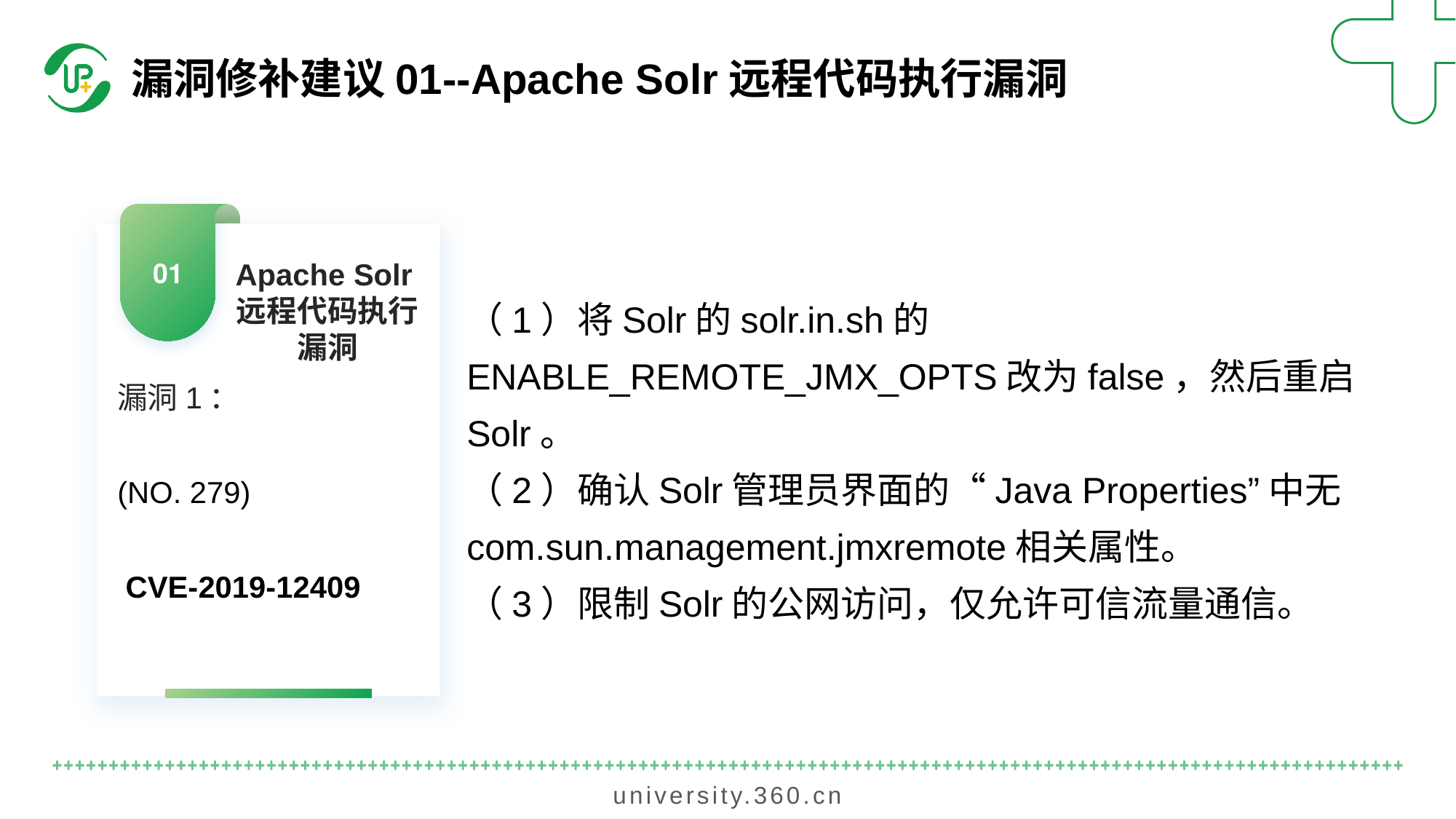

漏洞修补建议01--Apache Solr远程代码执行漏洞

01

Apache Solr远程代码执行漏洞
（1）将Solr的solr.in.sh的ENABLE_REMOTE_JMX_OPTS改为false，然后重启Solr。
（2）确认Solr管理员界面的“Java Properties”中无  com.sun.management.jmxremote相关属性。
（3）限制Solr的公网访问，仅允许可信流量通信。
漏洞1：

(NO. 279)

 CVE-2019-12409